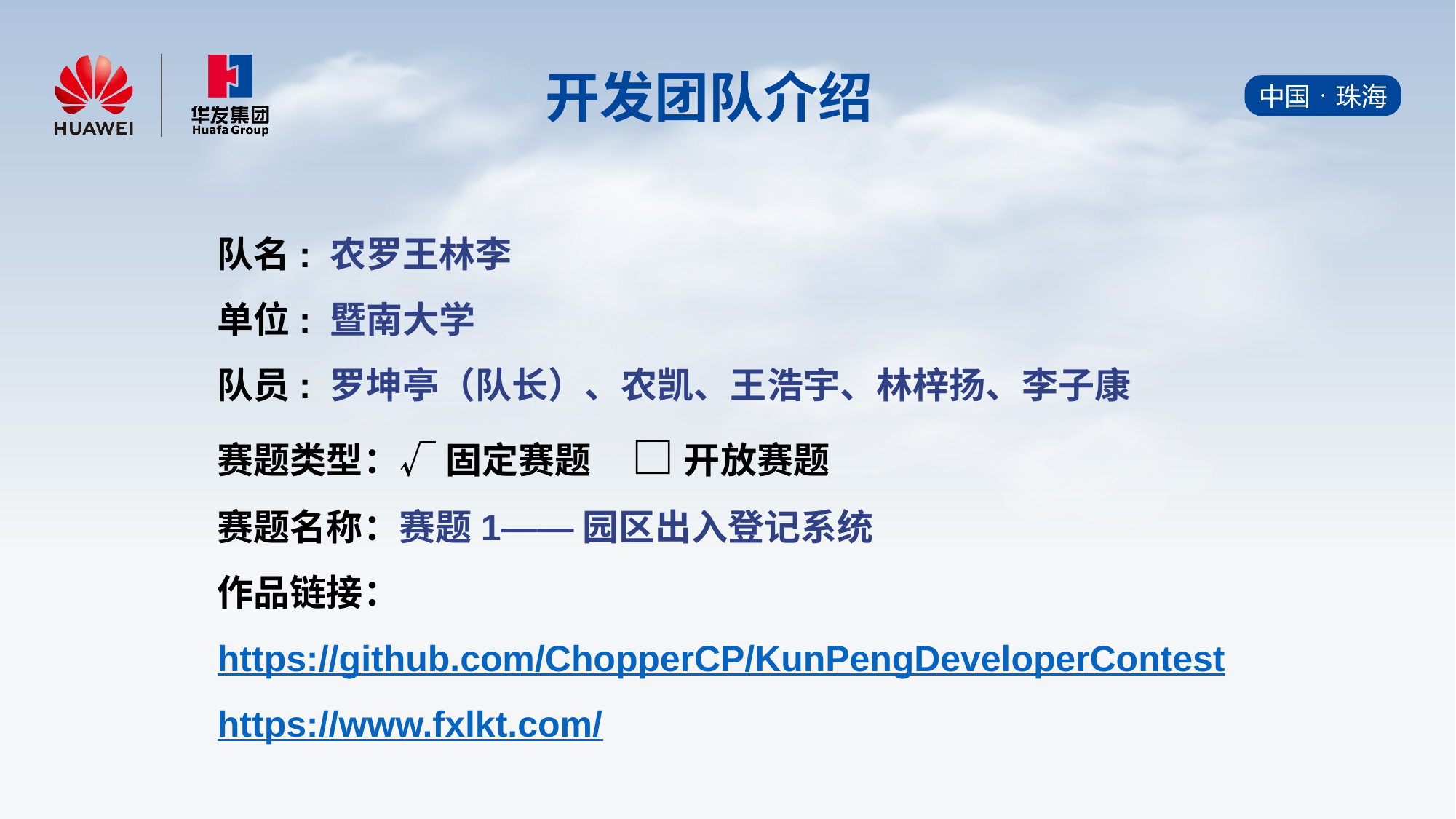

开发团队介绍
队名: 农罗王林李
单位: 暨南大学
队员: 罗坤亭（队长）、农凯、王浩宇、林梓扬、李子康
赛题类型：√ 固定赛题     □ 开放赛题
赛题名称：赛题1——园区出入登记系统
作品链接：https://github.com/ChopperCP/KunPengDeveloperContest
https://www.fxlkt.com/